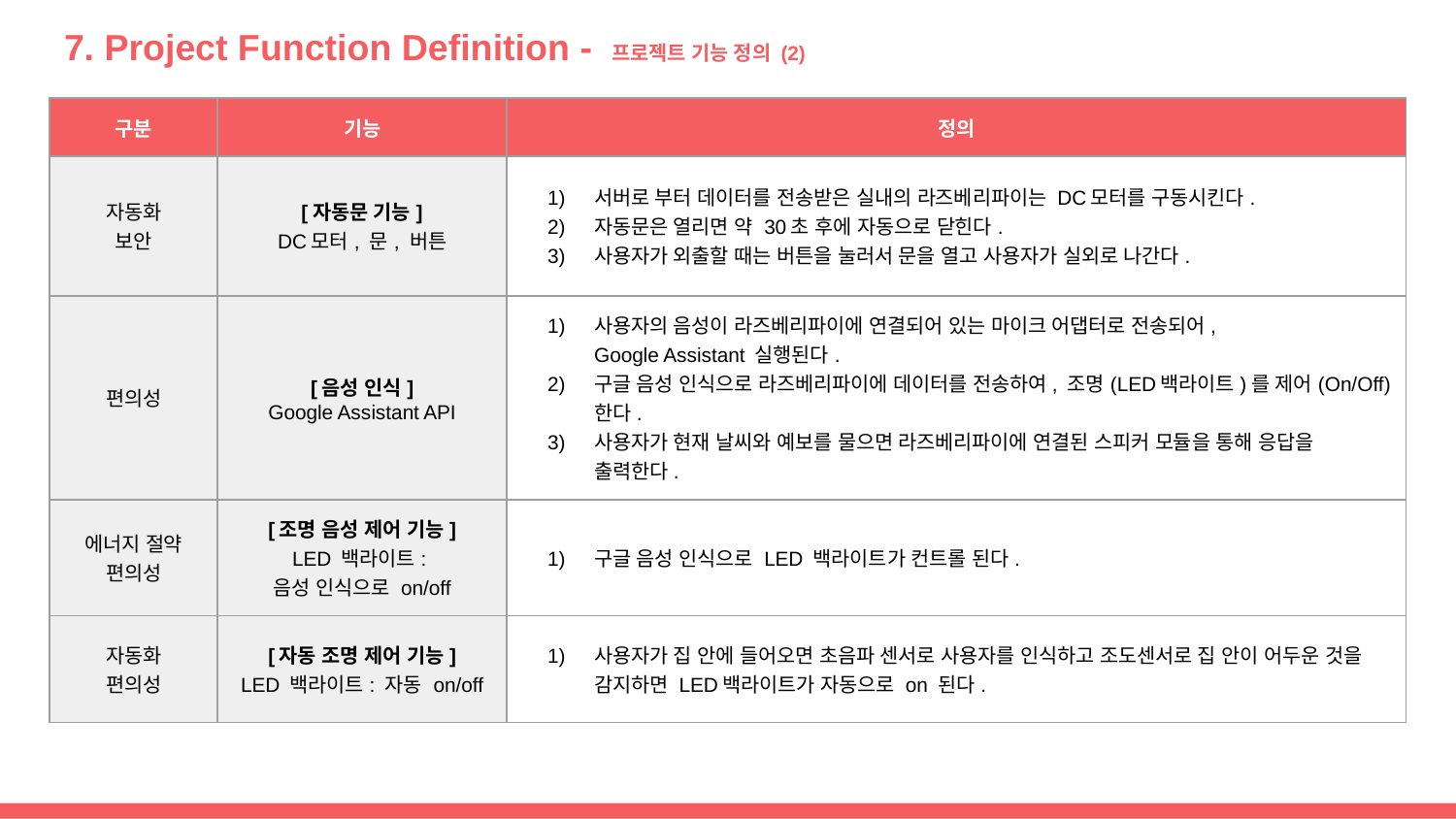

# 7. Project Function Definition - 프로젝트 기능 정의 (2)
| 구분 | 기능 | 정의 |
| --- | --- | --- |
| 자동화 보안 | [자동문 기능] DC모터, 문, 버튼 | 서버로 부터 데이터를 전송받은 실내의 라즈베리파이는 DC모터를 구동시킨다. 자동문은 열리면 약 30초 후에 자동으로 닫힌다. 사용자가 외출할 때는 버튼을 눌러서 문을 열고 사용자가 실외로 나간다. |
| 편의성 | [음성 인식] Google Assistant API | 사용자의 음성이 라즈베리파이에 연결되어 있는 마이크 어댑터로 전송되어, Google Assistant 실행된다. 구글 음성 인식으로 라즈베리파이에 데이터를 전송하여, 조명(LED백라이트)를 제어(On/Off)한다. 사용자가 현재 날씨와 예보를 물으면 라즈베리파이에 연결된 스피커 모듈을 통해 응답을 출력한다. |
| 에너지 절약 편의성 | [조명 음성 제어 기능] LED 백라이트: 음성 인식으로 on/off | 구글 음성 인식으로 LED 백라이트가 컨트롤 된다. |
| 자동화 편의성 | [자동 조명 제어 기능] LED 백라이트: 자동 on/off | 사용자가 집 안에 들어오면 초음파 센서로 사용자를 인식하고 조도센서로 집 안이 어두운 것을 감지하면 LED백라이트가 자동으로 on 된다. |